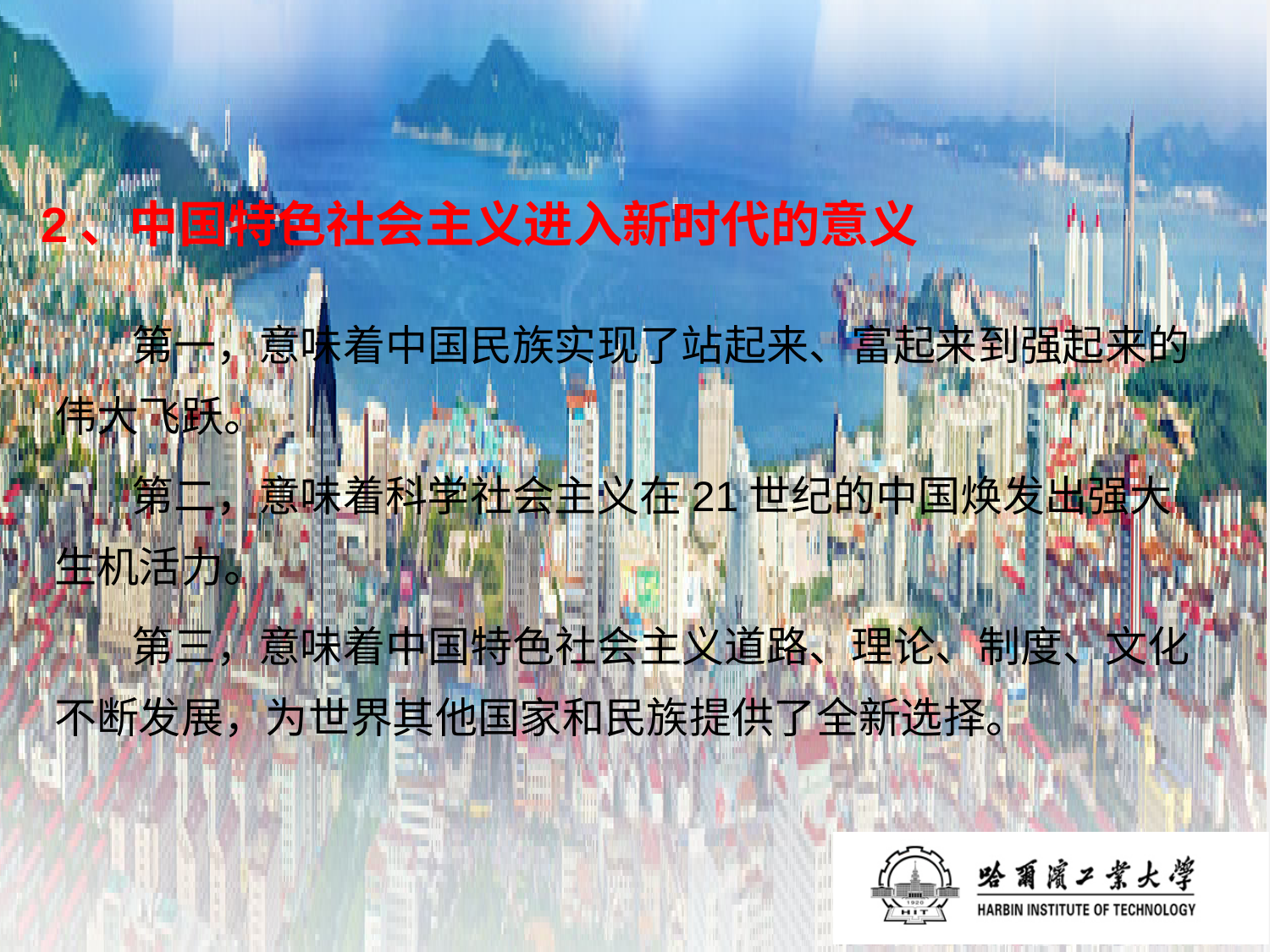

# 2、中国特色社会主义进入新时代的意义
       第一，意味着中国民族实现了站起来、富起来到强起来的伟大飞跃。
       第二，意味着科学社会主义在21世纪的中国焕发出强大生机活力。
       第三，意味着中国特色社会主义道路、理论、制度、文化不断发展，为世界其他国家和民族提供了全新选择。